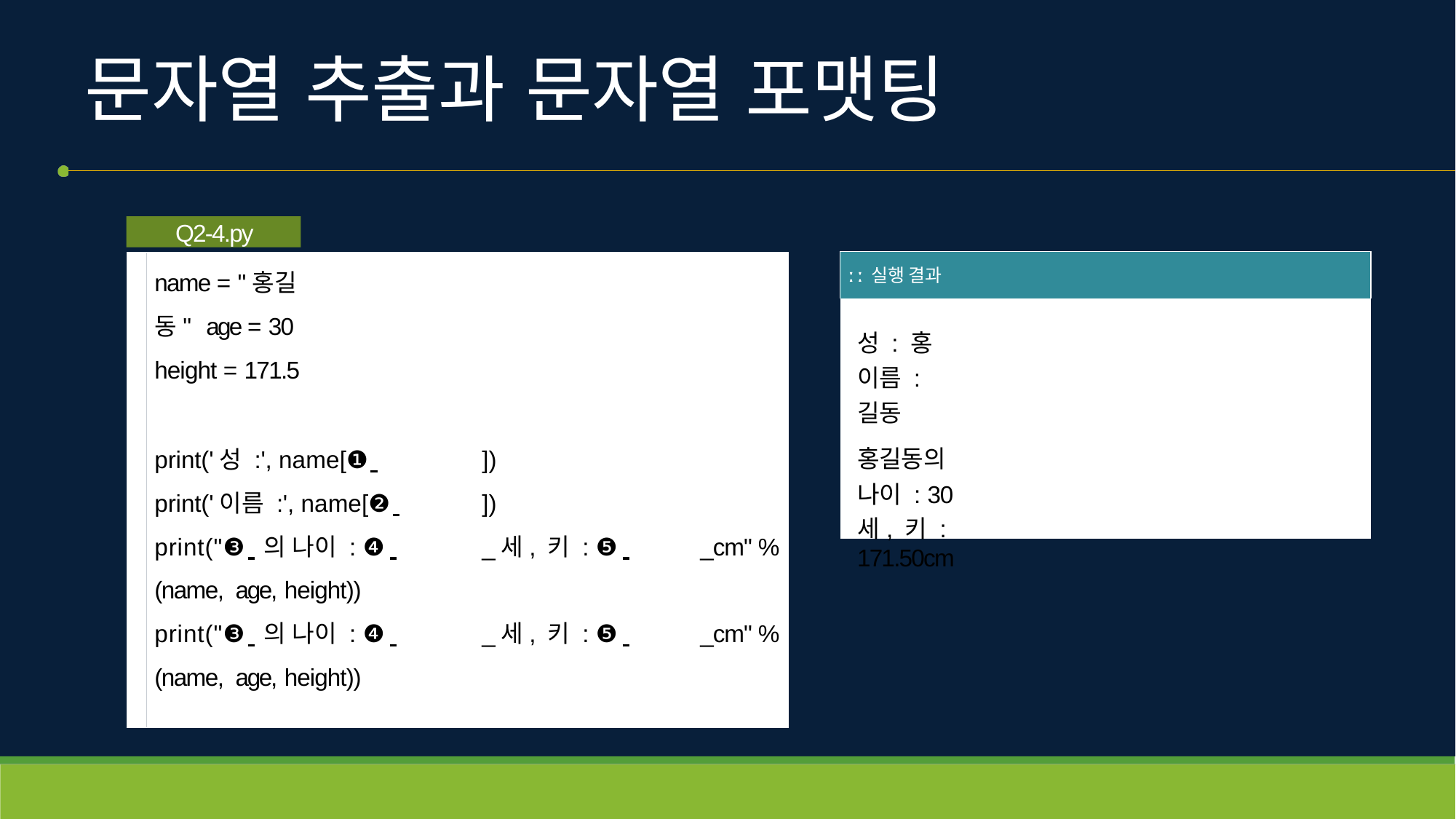

# 문자열 추출과 문자열 포맷팅

Q2-4.py
name = "홍길동"  age = 30
height = 171.5

print('성 :', name[❶ 	])
print('이름 :', name[❷ 	])
print("❸ 	의 나이 : ❹ 	_세, 키 : ❺ 	_cm" % (name,  age, height))
print("❸ 	의 나이 : ❹ 	_세, 키 : ❺ 	_cm" % (name,  age, height))
| ː ː 실행 결과 |
| --- |
| 성 : 홍 이름 : 길동 홍길동의 나이 : 30세, 키 : 171.50cm |